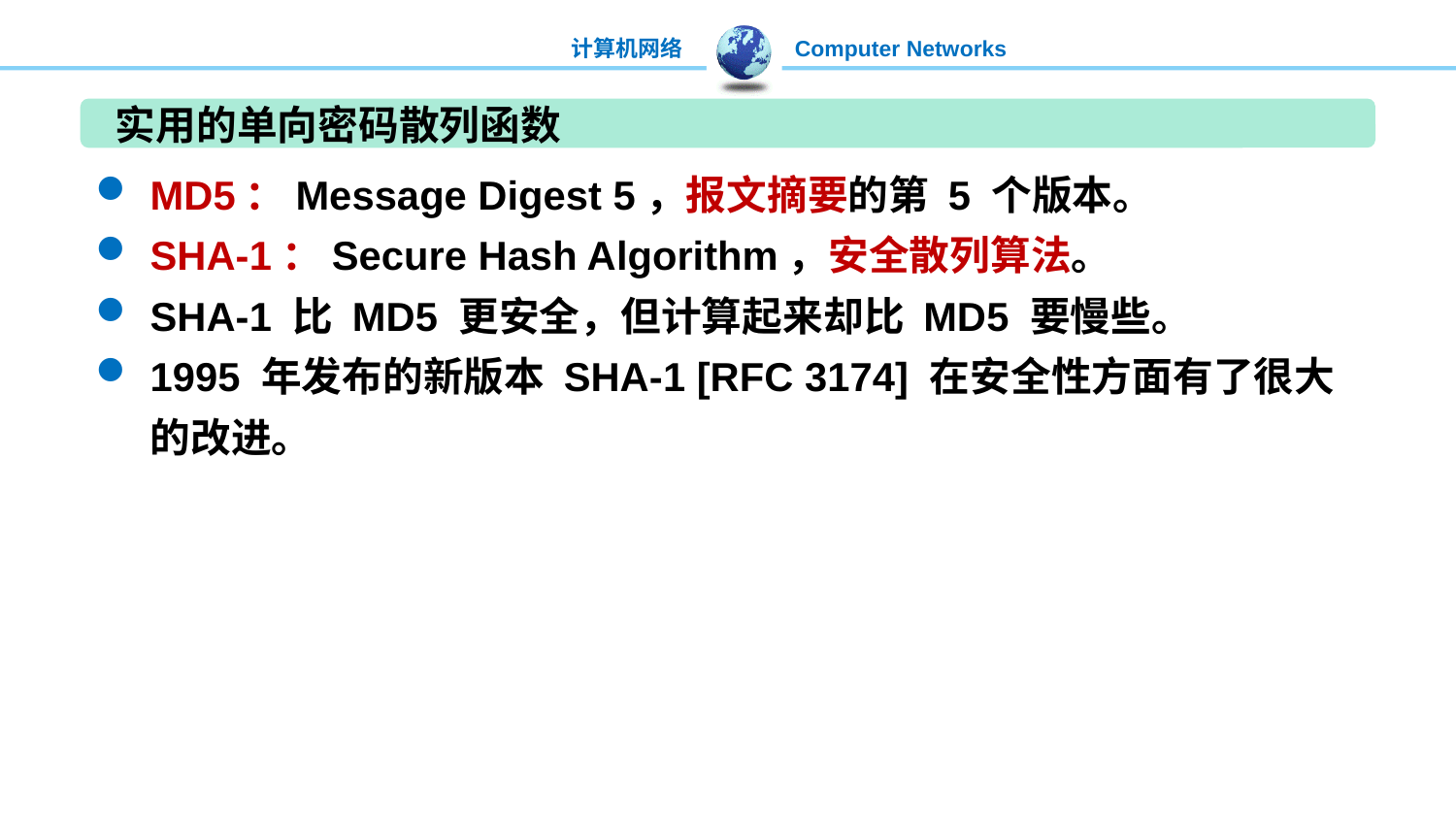

实用的单向密码散列函数

MD5：Message Digest 5，报文摘要的第 5 个版本。
SHA-1：Secure Hash Algorithm，安全散列算法。
SHA-1 比 MD5 更安全，但计算起来却比 MD5 要慢些。
1995 年发布的新版本 SHA-1 [RFC 3174] 在安全性方面有了很大的改进。